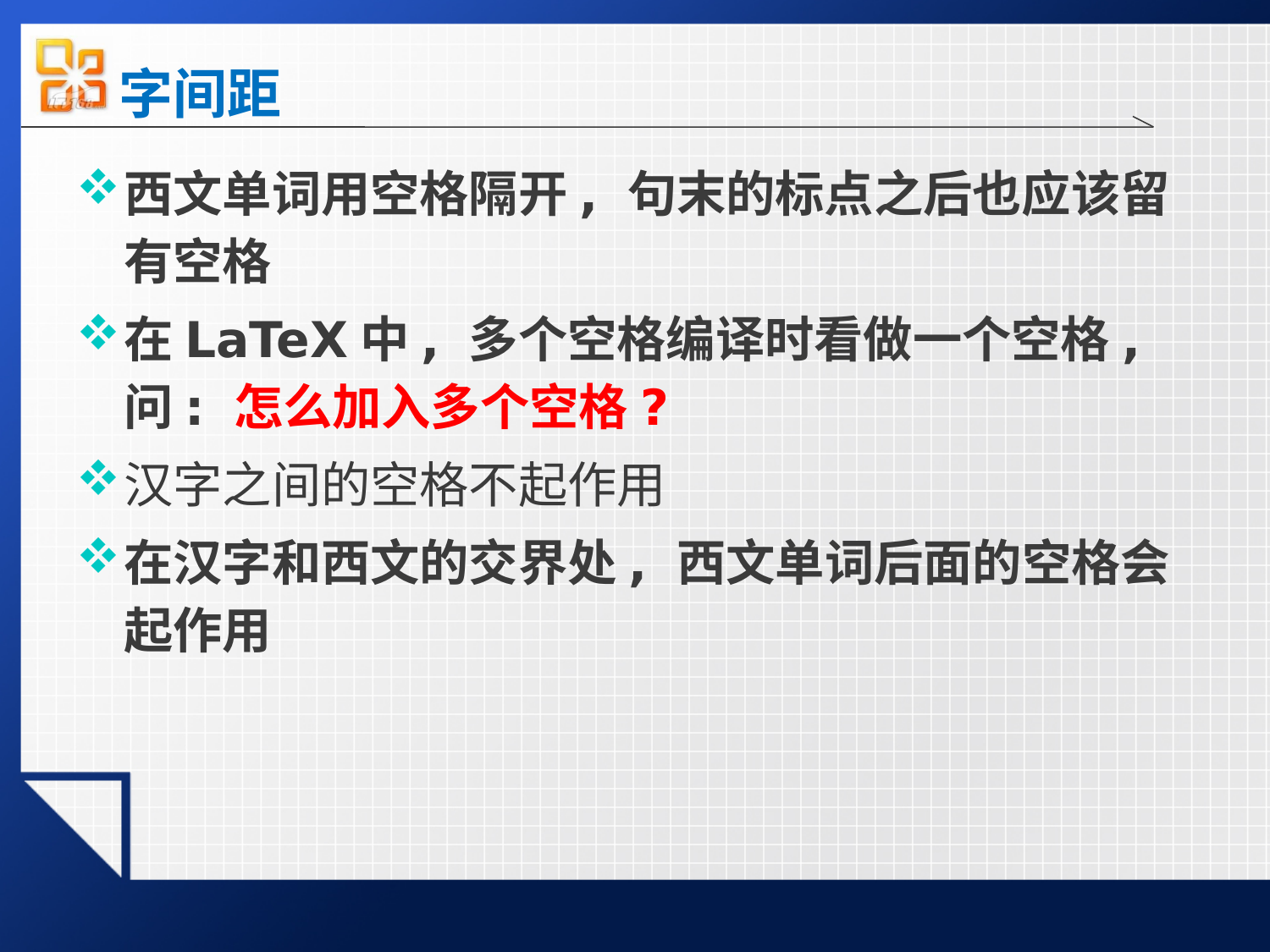

# 字间距
西文单词用空格隔开, 句末的标点之后也应该留有空格
在LaTeX中, 多个空格编译时看做一个空格, 问: 怎么加入多个空格?
汉字之间的空格不起作用
在汉字和西文的交界处, 西文单词后面的空格会起作用